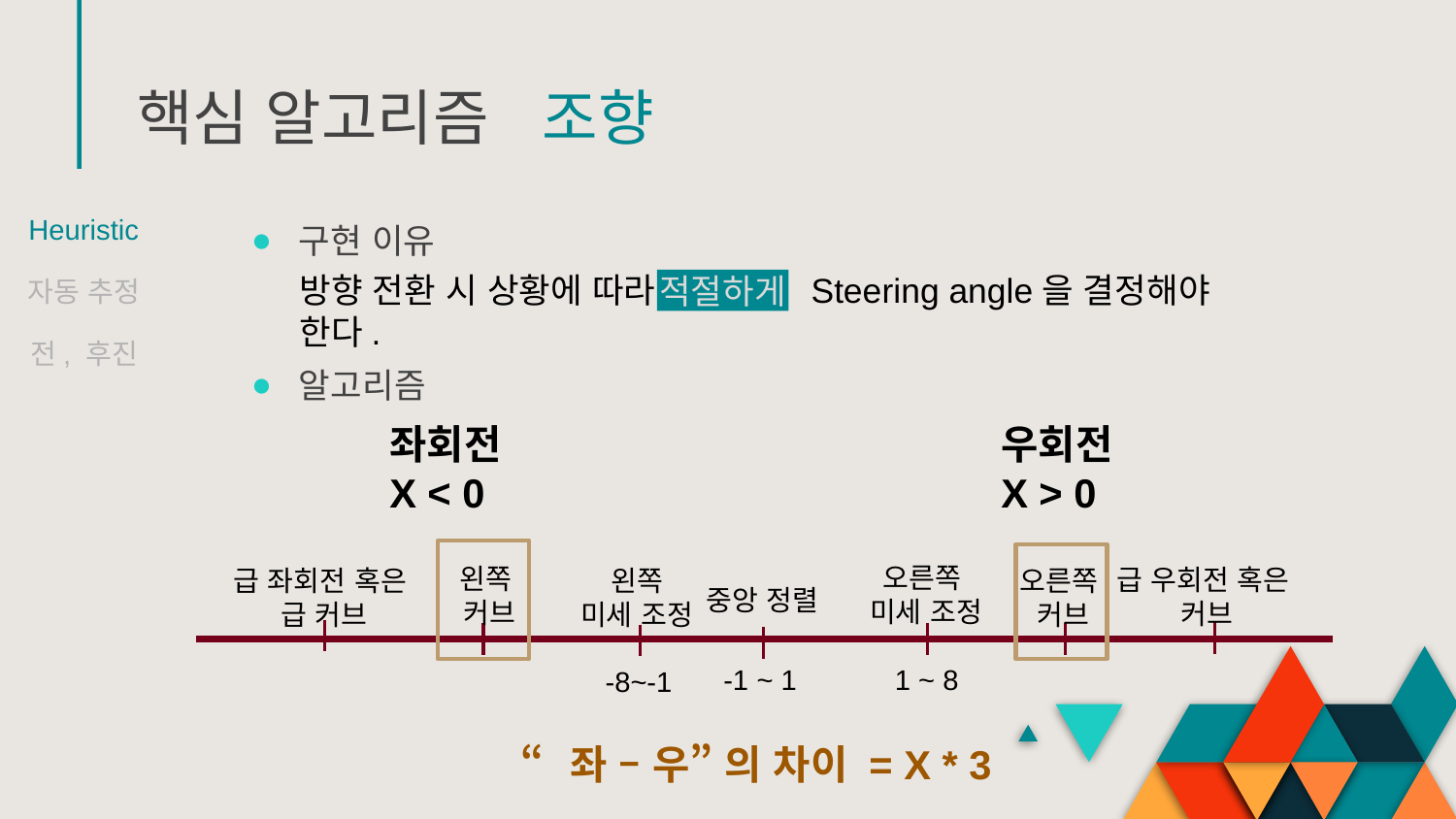

# 핵심 알고리즘
조향
Heuristic
구현 이유

알고리즘

자동 추정
방향 전환 시 상황에 따라 적절하게 Steering angle을 결정해야 한다.
적절하게
전, 후진
좌회전
X < 0
우회전
X > 0

오른쪽
미세 조정
왼쪽
커브
급 우회전 혹은
커브
급 좌회전 혹은
급 커브
오른쪽
커브
왼쪽
미세 조정
중앙 정렬
-1 ~ 1
1 ~ 8
-8~-1
“좌 – 우” 의 차이 = X * 3